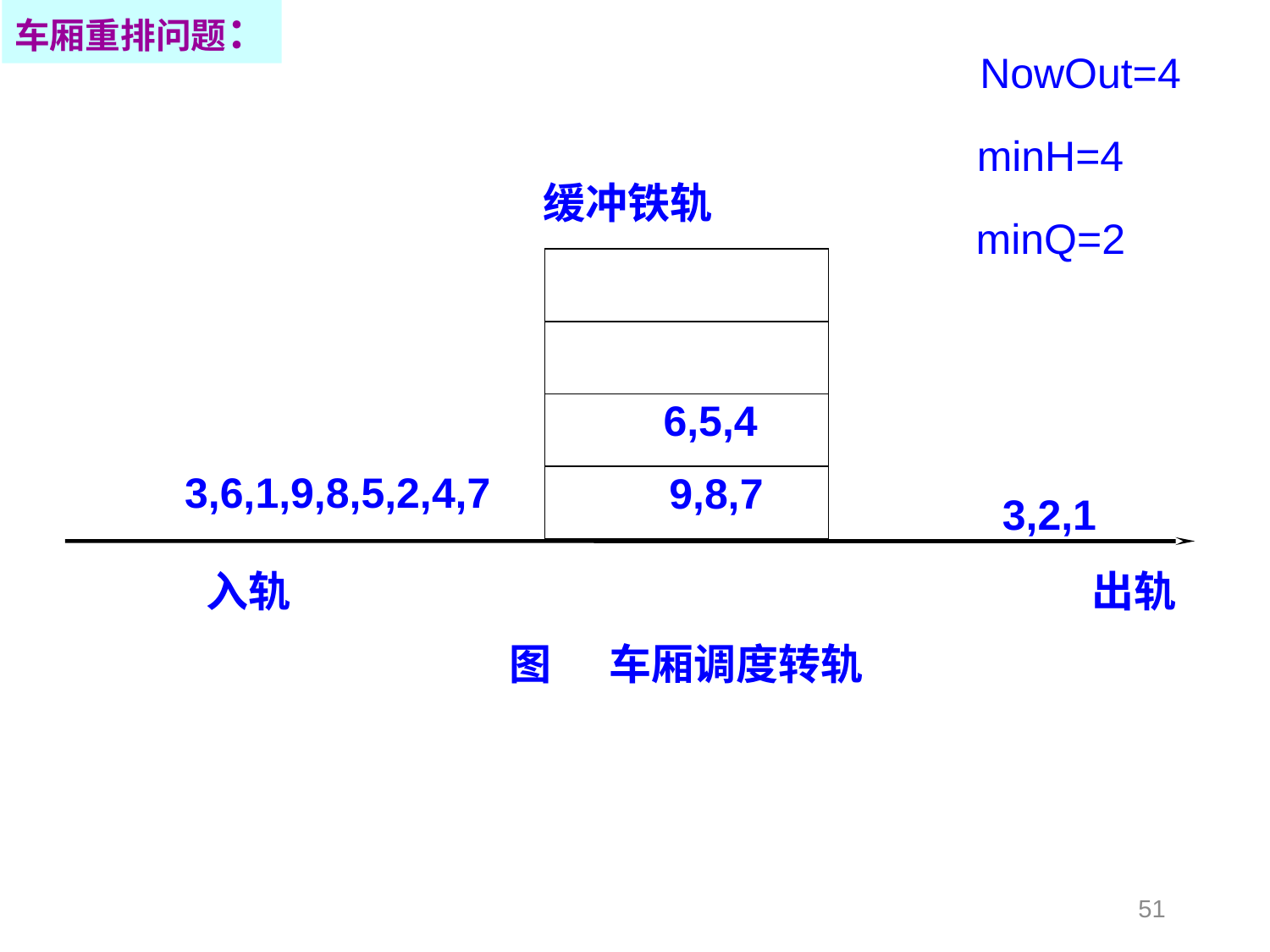

车厢重排问题：
NowOut=4
minH=4
缓冲铁轨

      6,5,4
3,6,1,9,8,5,2,4,7
      9,8,7
3,2,1

入轨
出轨
图      车厢调度转轨
minQ=2
51